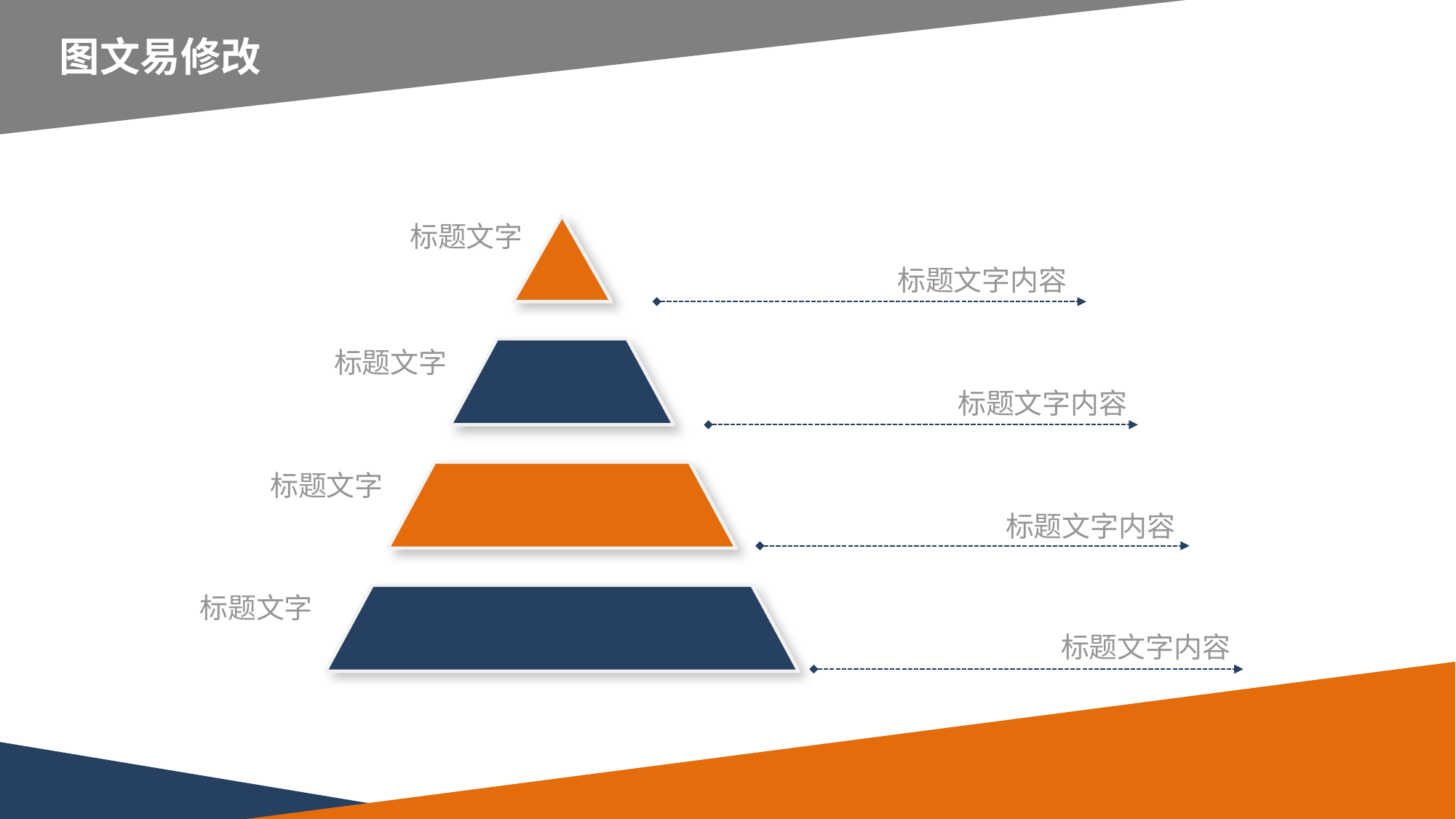

延时符
图文易修改
标题文字
标题文字
标题文字
标题文字

标题文字内容
标题文字内容
标题文字内容
标题文字内容